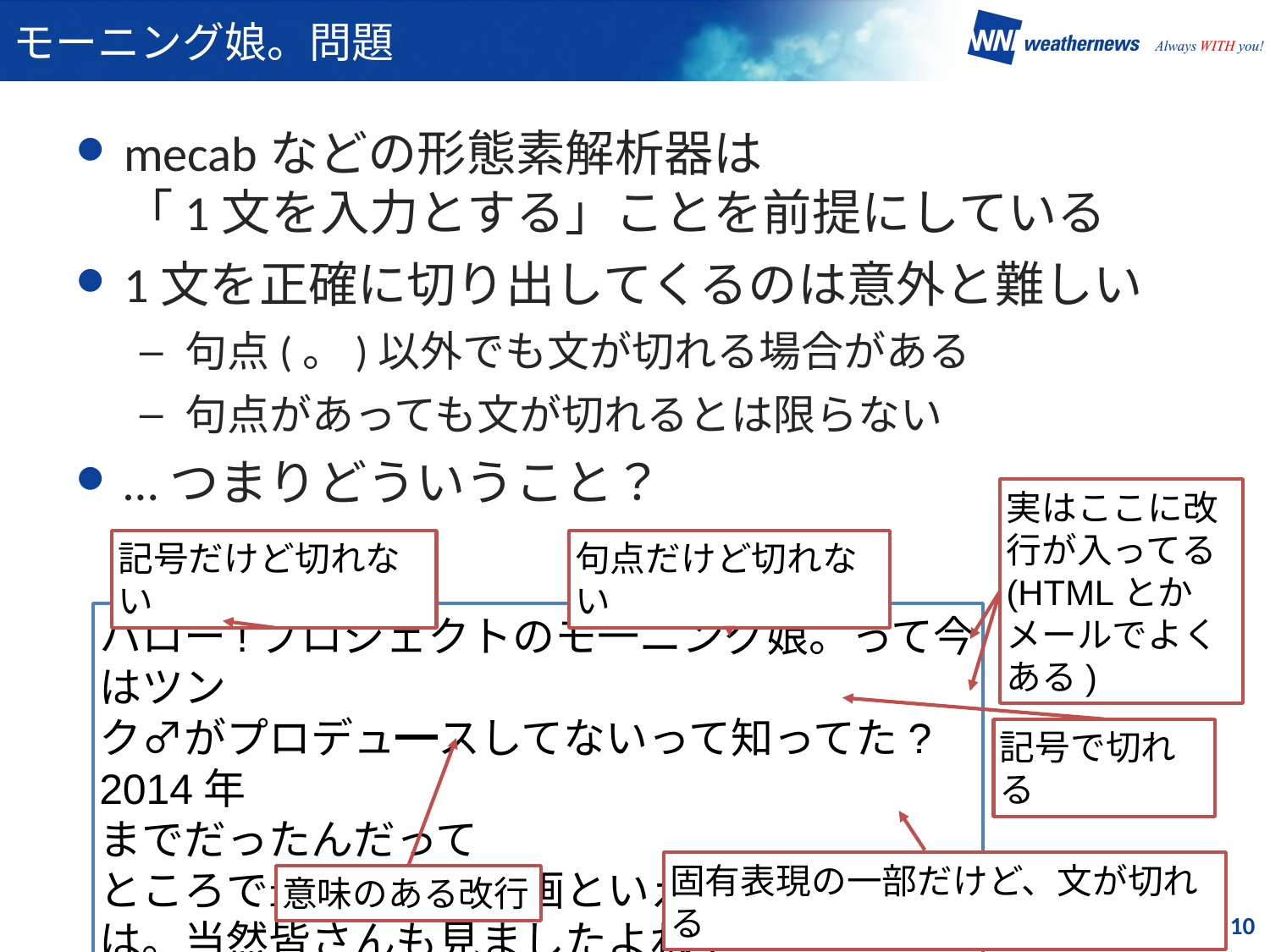

# モーニング娘。問題
mecabなどの形態素解析器は
「1文を入力とする」ことを前提にしている
1文を正確に切り出してくるのは意外と難しい
句点(。)以外でも文が切れる場合がある
句点があっても文が切れるとは限らない
…つまりどういうこと？
実はここに改行が入ってる
(HTMLとかメールでよくある)
記号だけど切れない
句点だけど切れない
ハロー!プロジェクトのモ一ニング娘。って今はツン
ク♂がプロデュ━スしてないって知ってた?2014年
までだったんだって
ところで最近話題の映画といえば、君の名は。当然皆さんも見ましたよね？
記号で切れる
固有表現の一部だけど、文が切れる
意味のある改行
10